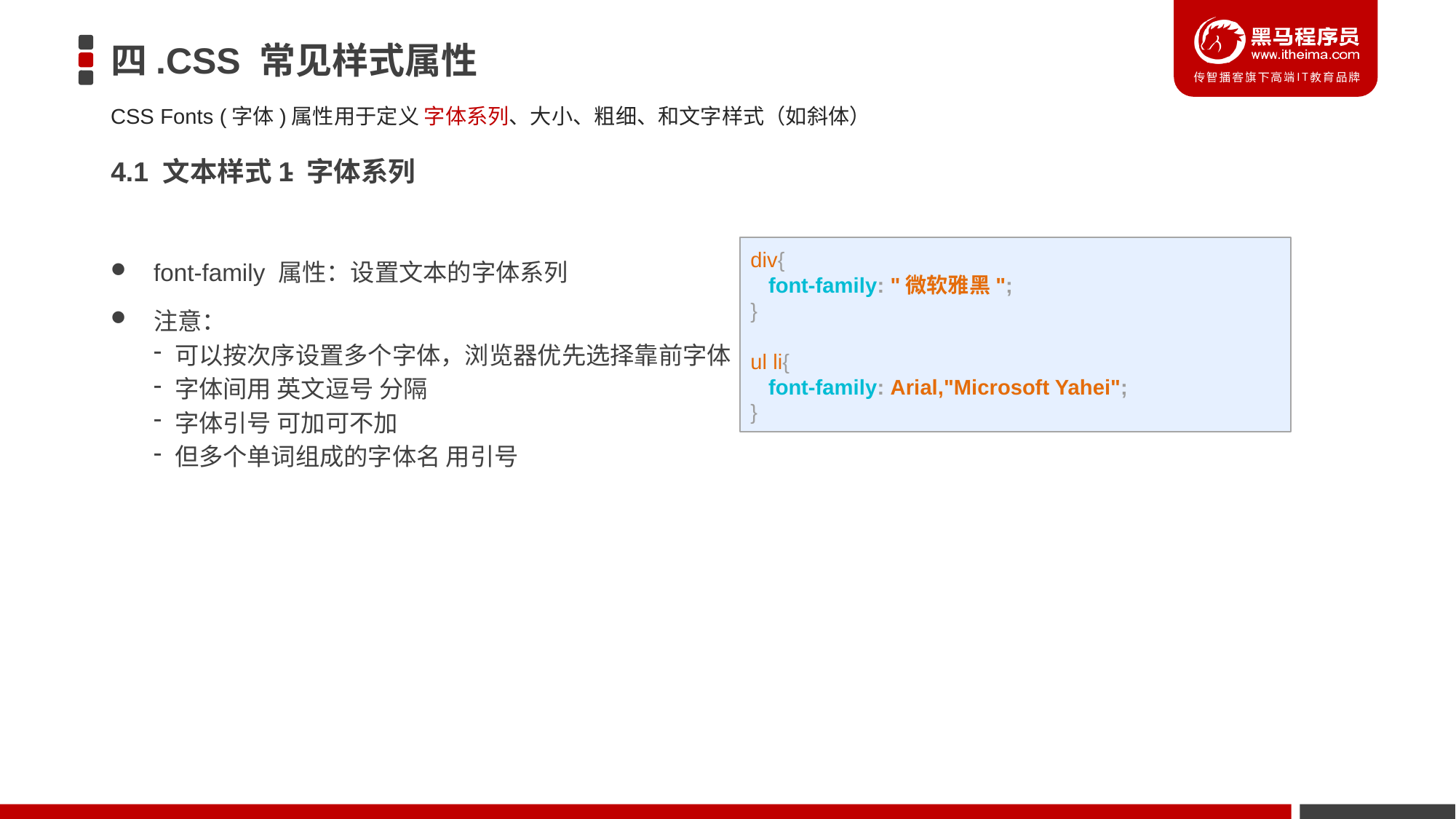

# 四.CSS 常见样式属性
CSS Fonts (字体)属性用于定义 字体系列、大小、粗细、和文字样式（如斜体）
4.1 文本样式1
- 字体系列
font-family 属性：设置文本的字体系列
注意：
可以按次序设置多个字体，浏览器优先选择靠前字体
字体间用 英文逗号 分隔
字体引号 可加可不加
但多个单词组成的字体名 用引号

div{
   font-family: "微软雅黑";
}

ul li{
   font-family: Arial,"Microsoft Yahei";
}